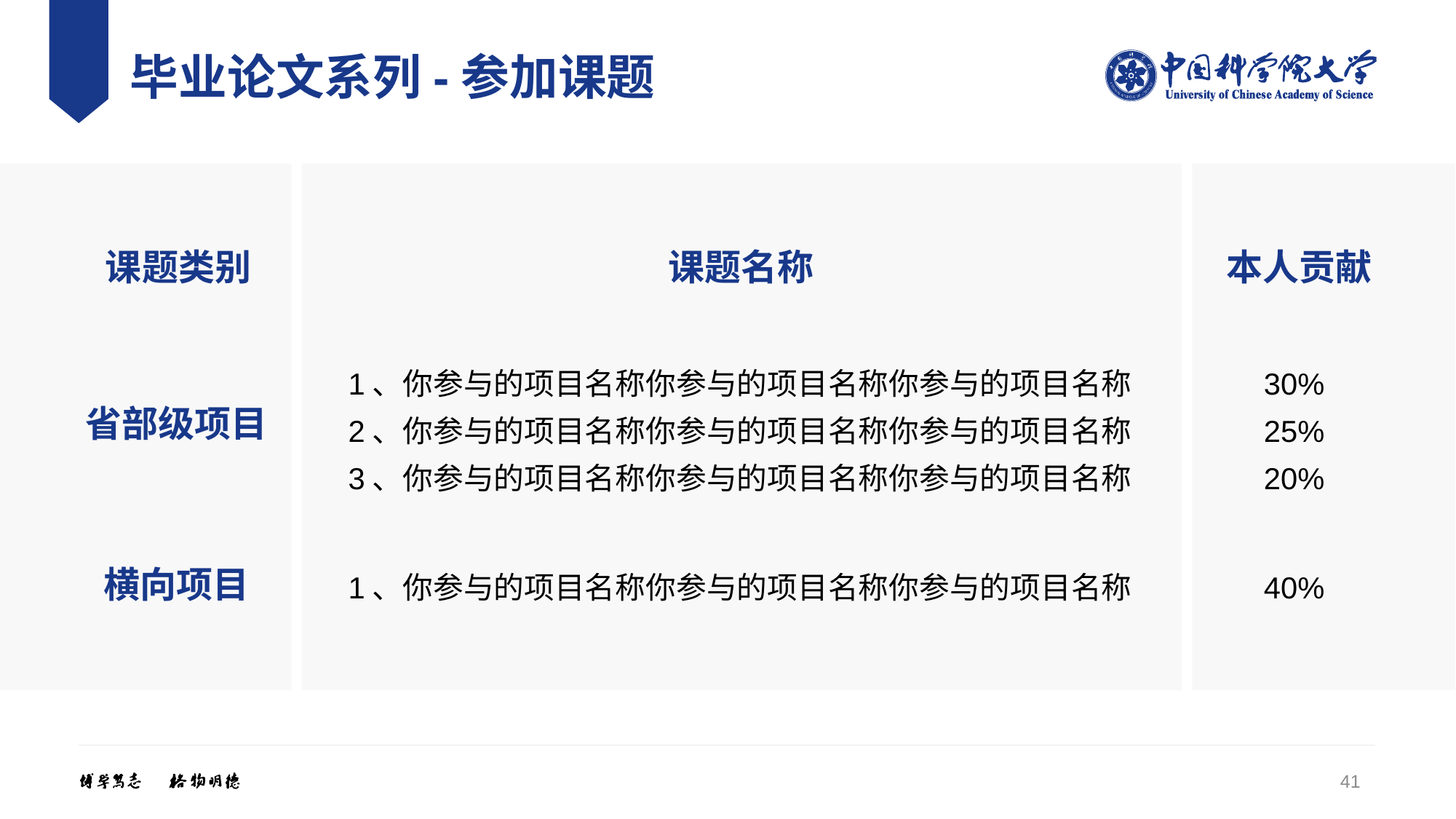

# 毕业论文系列-参加课题

课题类别
课题名称
本人贡献
1、你参与的项目名称你参与的项目名称你参与的项目名称
2、你参与的项目名称你参与的项目名称你参与的项目名称
3、你参与的项目名称你参与的项目名称你参与的项目名称
30%
25%
20%
省部级项目
40%
1、你参与的项目名称你参与的项目名称你参与的项目名称
横向项目
41